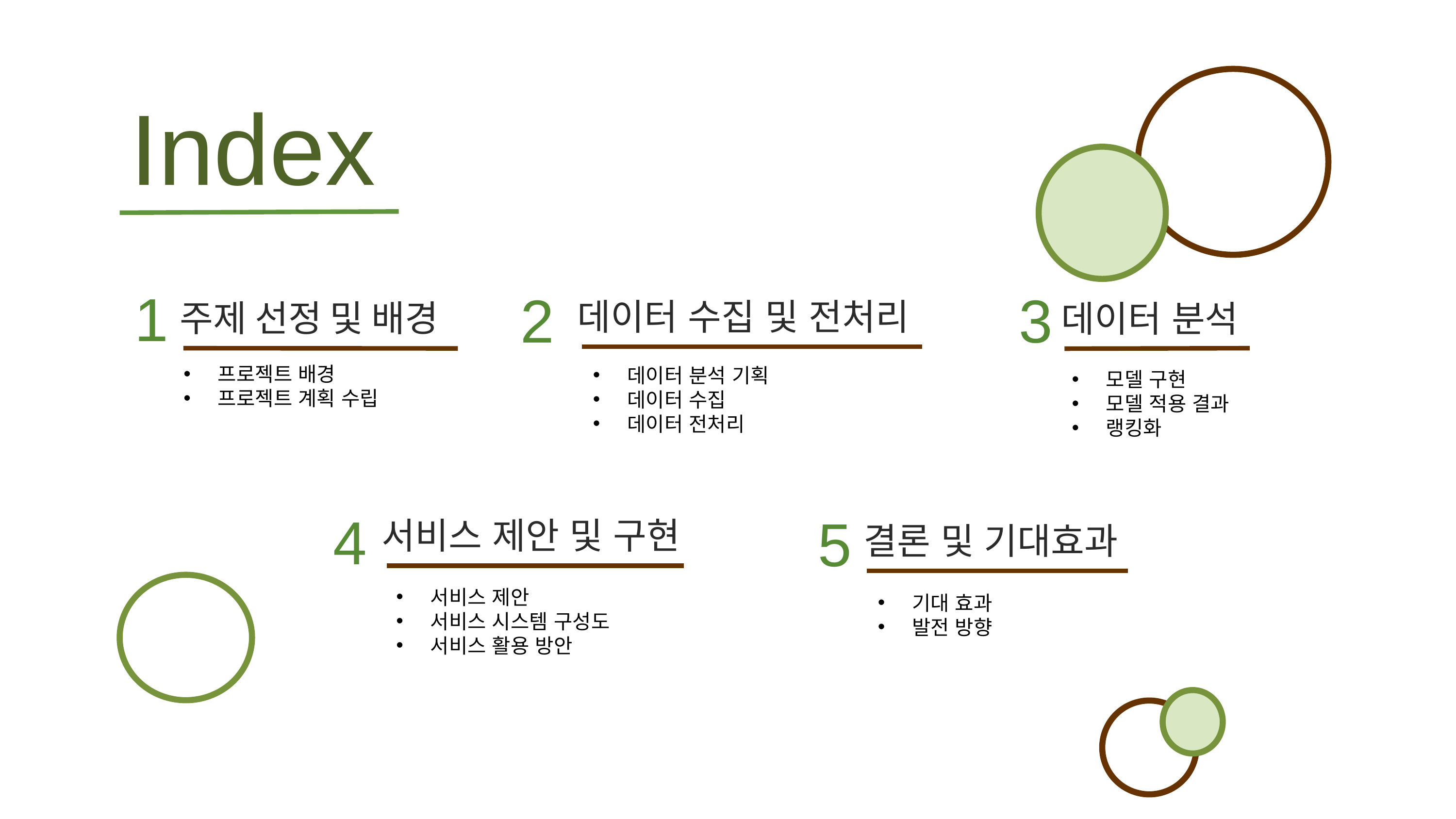

Index

데이터 수집 및 전처리
1
2
3
주제 선정 및 배경
데이터 분석
프로젝트 배경
프로젝트 계획 수립
데이터 분석 기획
데이터 수집
데이터 전처리
모델 구현
모델 적용 결과
랭킹화
서비스 제안 및 구현
4
5
결론 및 기대효과

서비스 제안
서비스 시스템 구성도
서비스 활용 방안
기대 효과
발전 방향